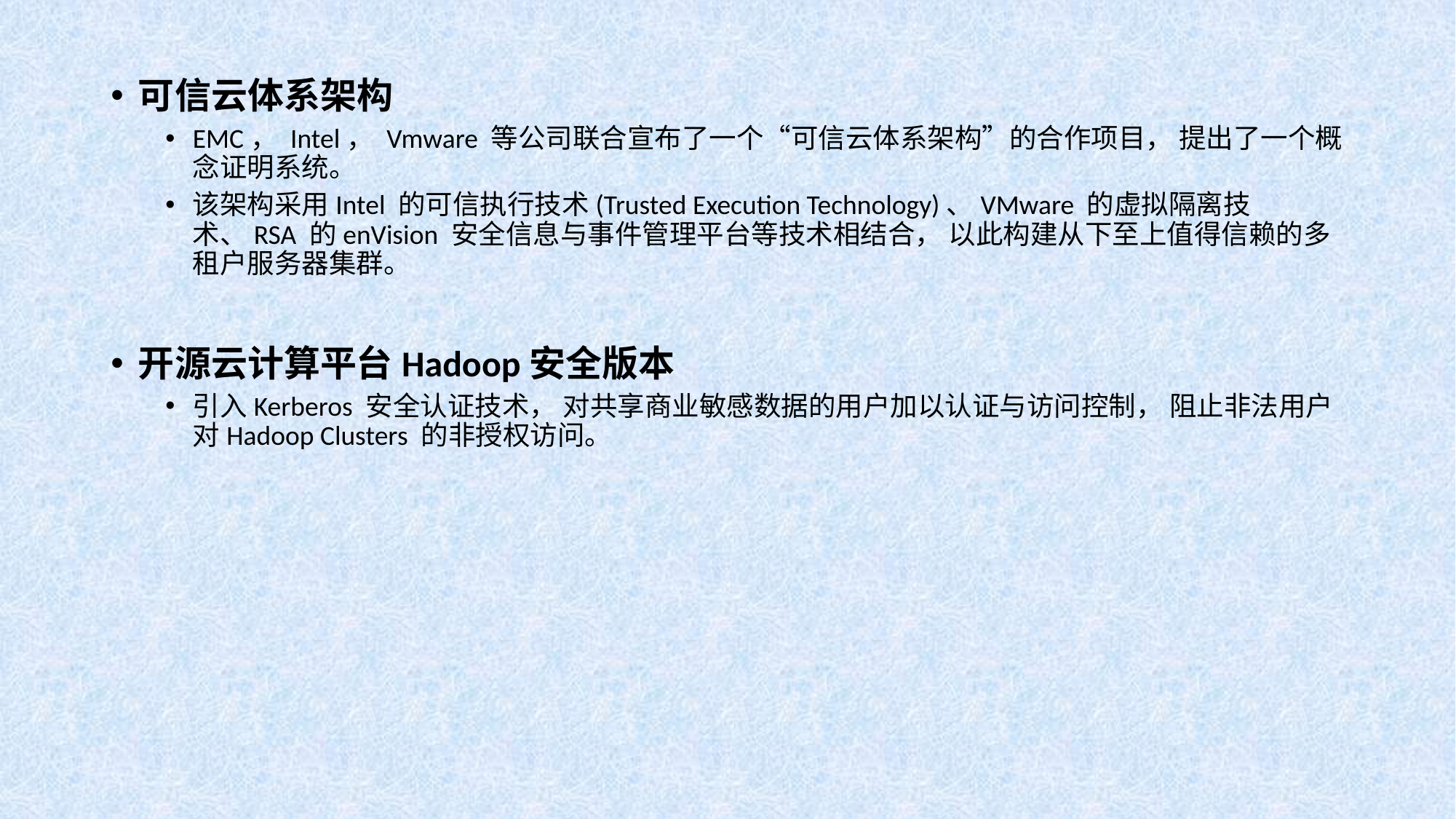

可信云体系架构
EMC， Intel， Vmware 等公司联合宣布了一个“可信云体系架构”的合作项目， 提出了一个概念证明系统。
该架构采用Intel 的可信执行技术(Trusted Execution Technology)、VMware 的虚拟隔离技术、RSA 的enVision 安全信息与事件管理平台等技术相结合， 以此构建从下至上值得信赖的多租户服务器集群。

开源云计算平台Hadoop安全版本
引入Kerberos 安全认证技术， 对共享商业敏感数据的用户加以认证与访问控制， 阻止非法用户对Hadoop Clusters 的非授权访问。